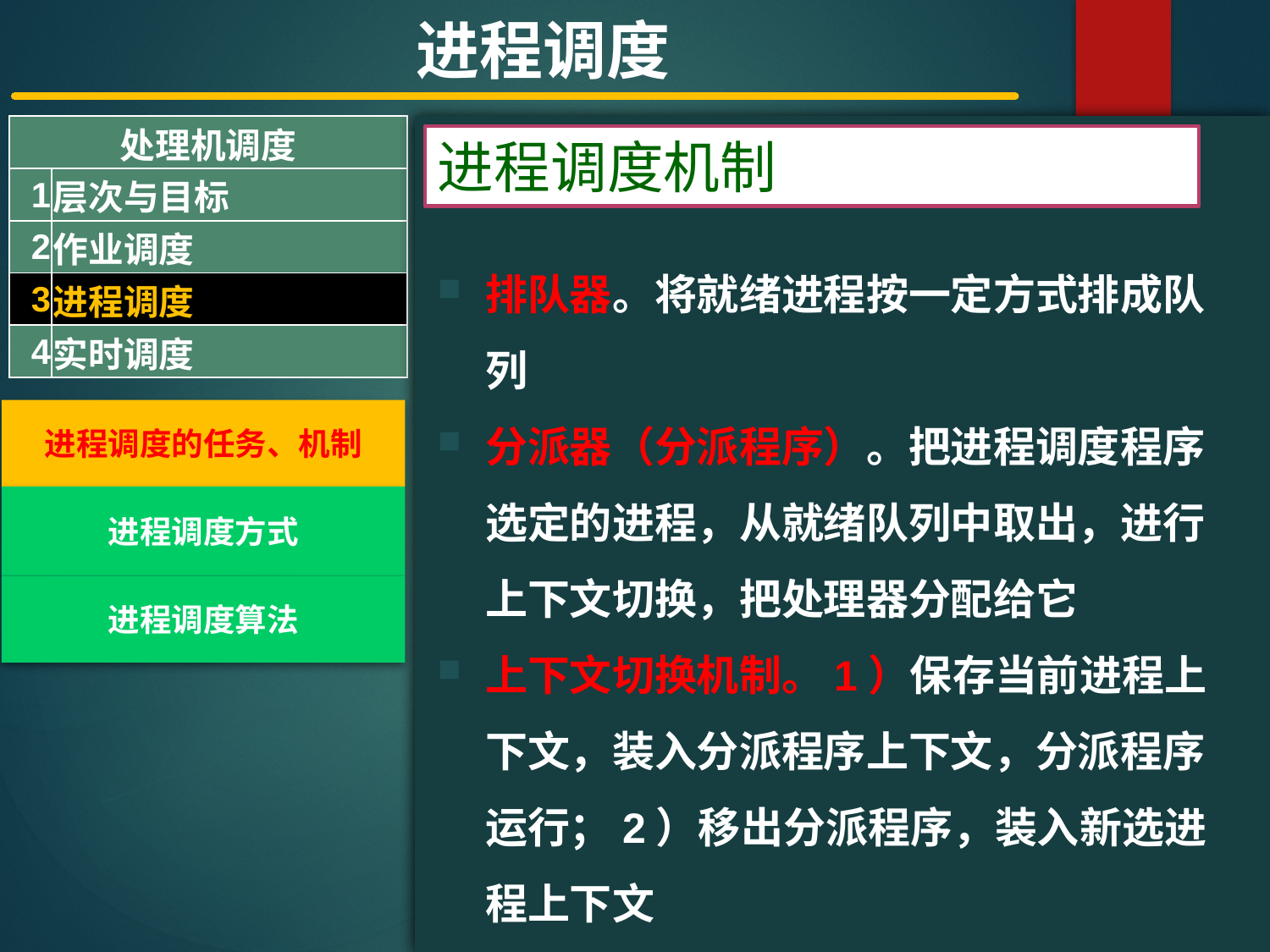

进程调度
| 处理机调度 |  |
| --- | --- |
| 1 | 层次与目标 |
| 2 | 作业调度 |
| 3 | 进程调度 |
| 4 | 实时调度 |
#
进程调度机制
排队器。将就绪进程按一定方式排成队列
分派器（分派程序）。把进程调度程序选定的进程，从就绪队列中取出，进行上下文切换，把处理器分配给它
上下文切换机制。1）保存当前进程上下文，装入分派程序上下文，分派程序运行；2）移出分派程序，装入新选进程上下文

进程调度的任务、机制
进程调度方式
进程调度算法